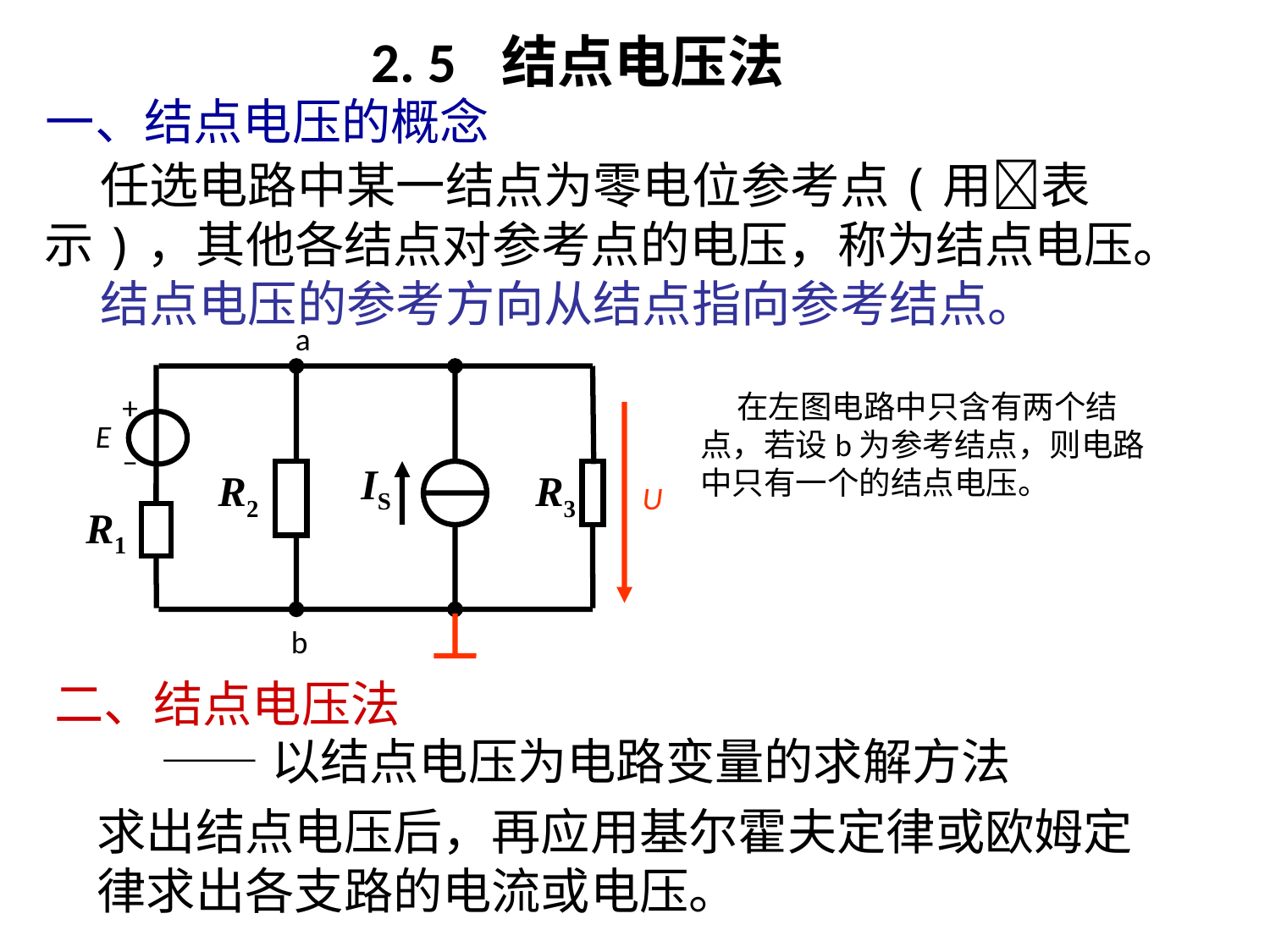

# 2. 5  结点电压法
一、结点电压的概念
    任选电路中某一结点为零电位参考点(用⊥表示)，其他各结点对参考点的电压，称为结点电压。
    结点电压的参考方向从结点指向参考结点。
a
+
–

E

IS
R2

R3

R1

b
    在左图电路中只含有两个结点，若设b为参考结点，则电路中只有一个的结点电压。

U

二、结点电压法
——以结点电压为电路变量的求解方法
求出结点电压后，再应用基尔霍夫定律或欧姆定律求出各支路的电流或电压。